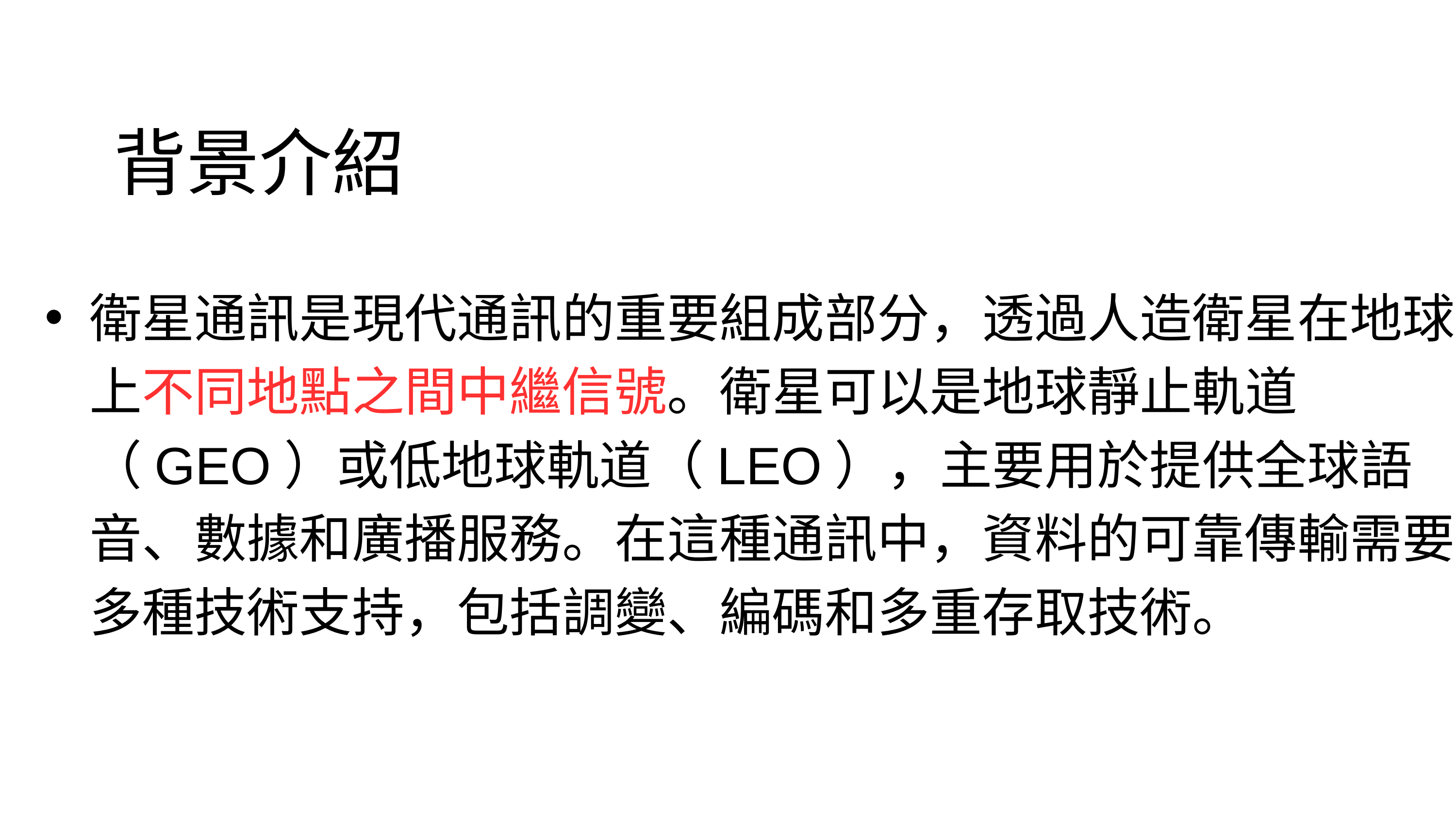

背景介紹

衛星通訊是現代通訊的重要組成部分，透過人造衛星在地球上不同地點之間中繼信號。衛星可以是地球靜止軌道（GEO）或低地球軌道（LEO），主要用於提供全球語音、數據和廣播服務。在這種通訊中，資料的可靠傳輸需要多種技術支持，包括調變、編碼和多重存取技術。